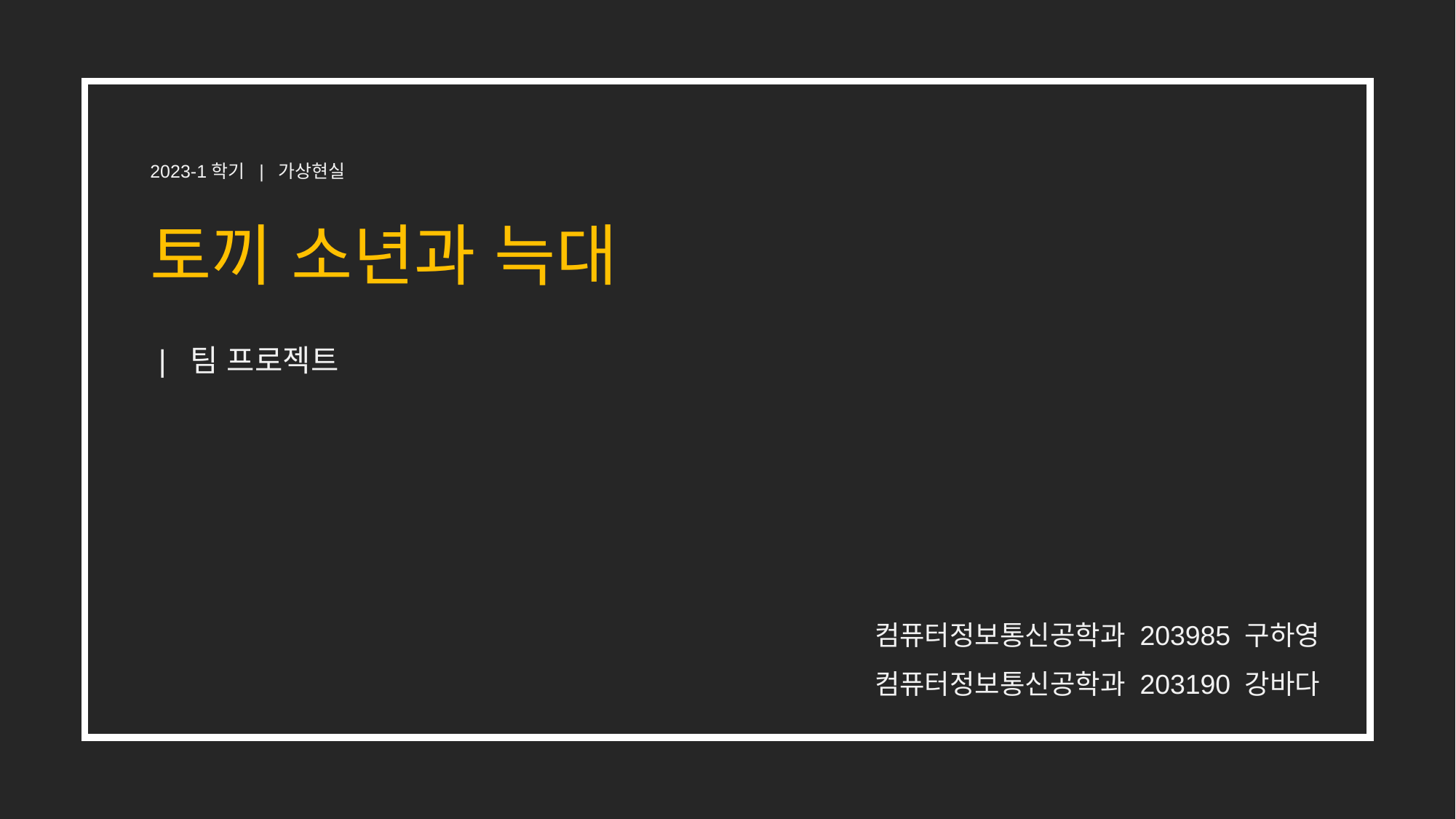

2023-1학기  |  가상현실
토끼 소년과 늑대
 |  팀 프로젝트
컴퓨터정보통신공학과 203985 구하영
컴퓨터정보통신공학과 203190 강바다